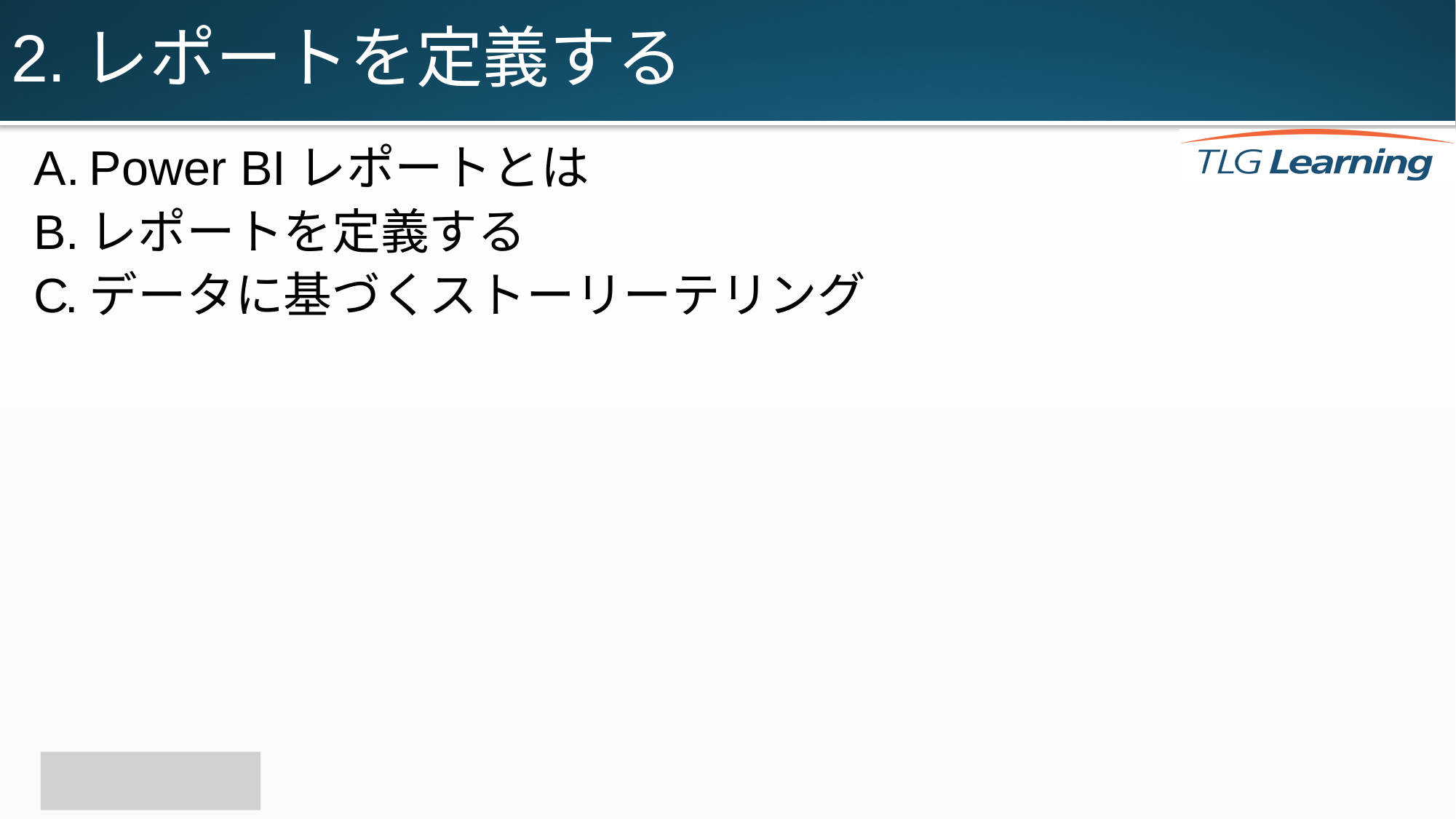

# 2.レポートを定義する
Power BIレポートとは
レポートを定義する
データに基づくストーリーテリング